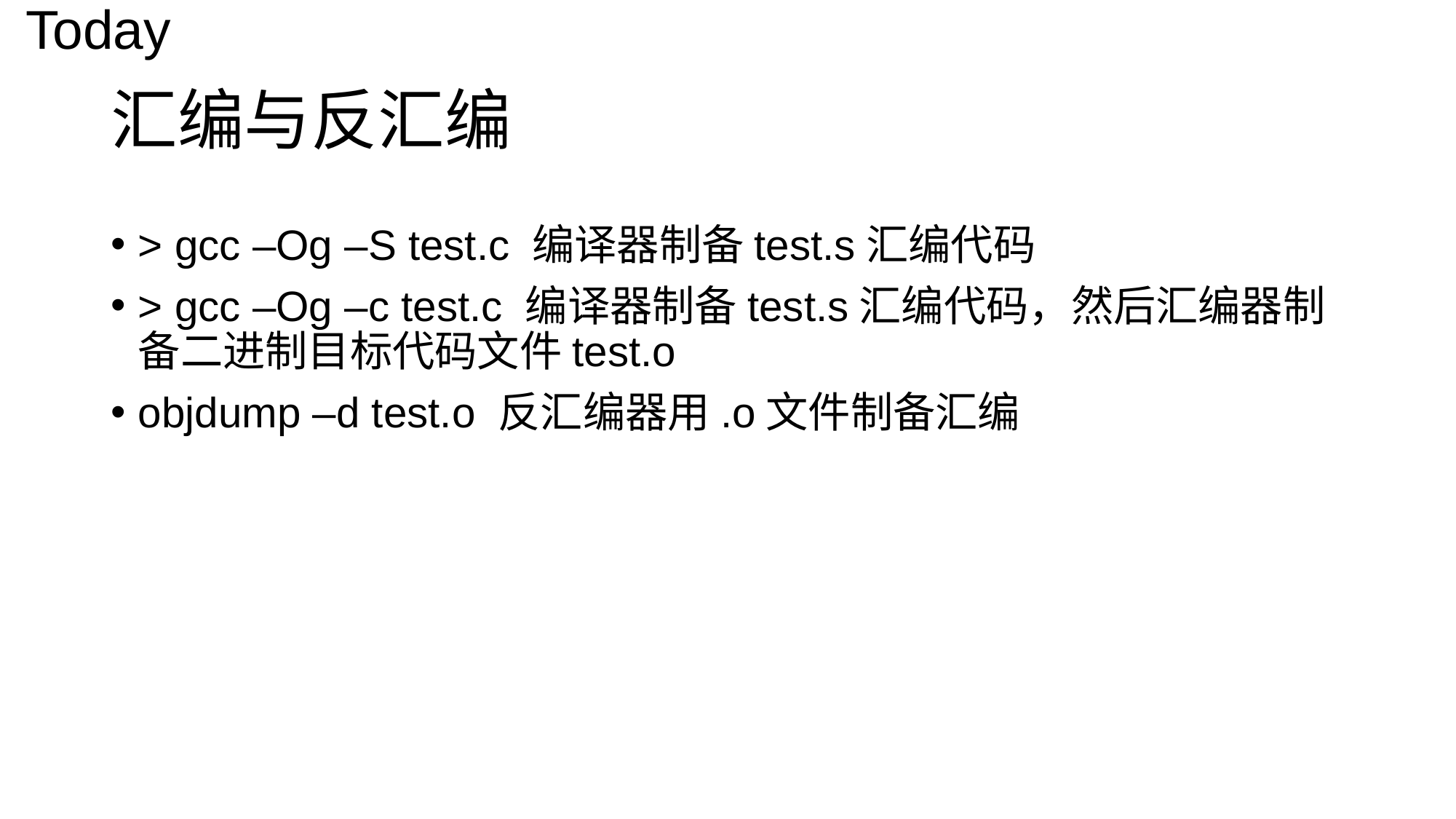

Today
# 汇编与反汇编
> gcc –Og –S test.c 编译器制备test.s汇编代码
> gcc –Og –c test.c 编译器制备test.s汇编代码，然后汇编器制备二进制目标代码文件test.o
objdump –d test.o 反汇编器用.o文件制备汇编